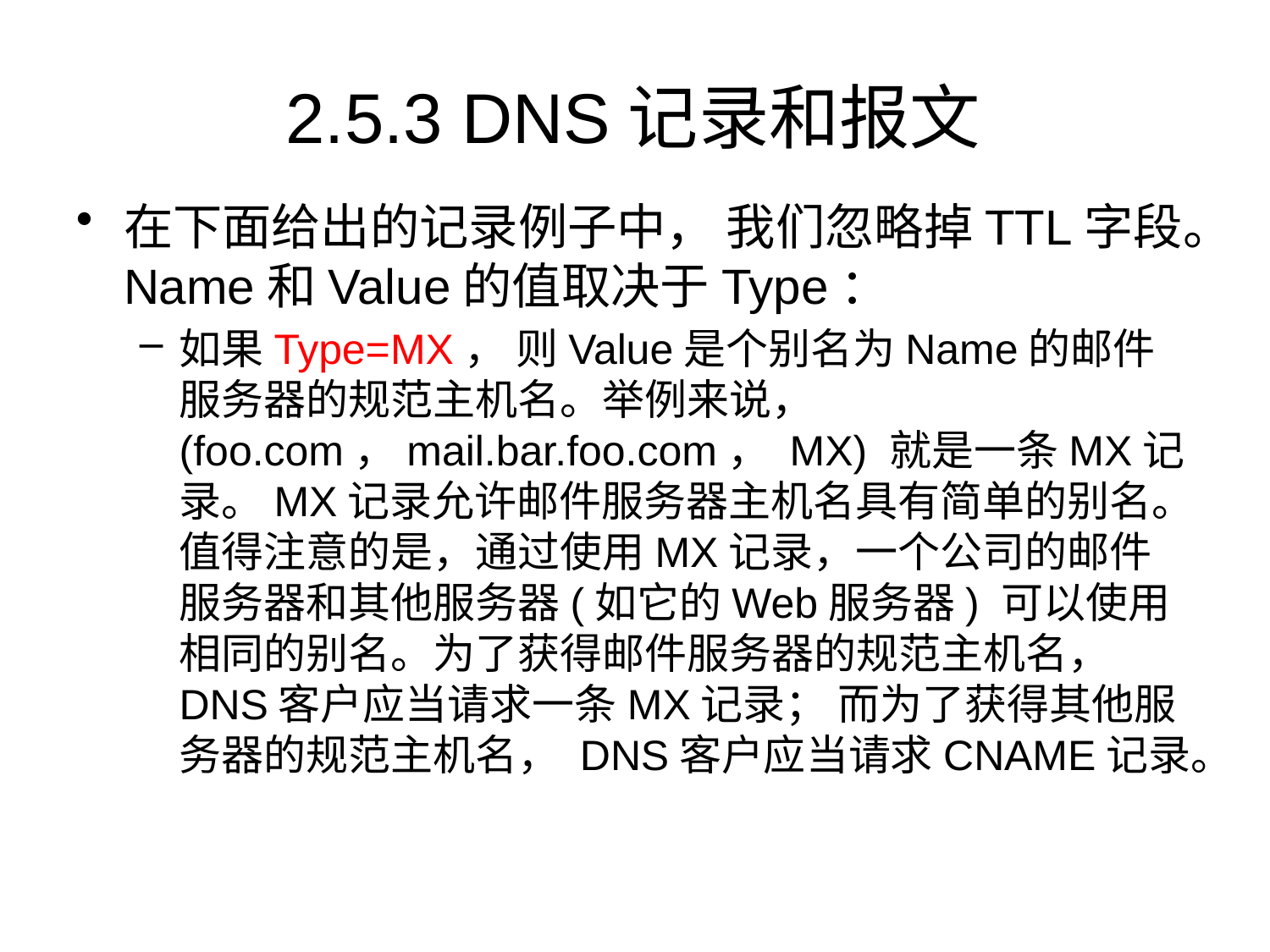

# 2.5.3 DNS记录和报文
在下面给出的记录例子中， 我们忽略掉TTL字段。Name和Value的值取决于Type：
如果Type=MX， 则Value是个别名为Name的邮件服务器的规范主机名。举例来说，(foo.com，mail.bar.foo.com， MX) 就是一条MX记录。MX记录允许邮件服务器主机名具有简单的别名。值得注意的是，通过使用MX记录，一个公司的邮件服务器和其他服务器(如它的Web服务器) 可以使用相同的别名。为了获得邮件服务器的规范主机名， DNS客户应当请求一条MX记录； 而为了获得其他服务器的规范主机名， DNS客户应当请求CNAME记录。